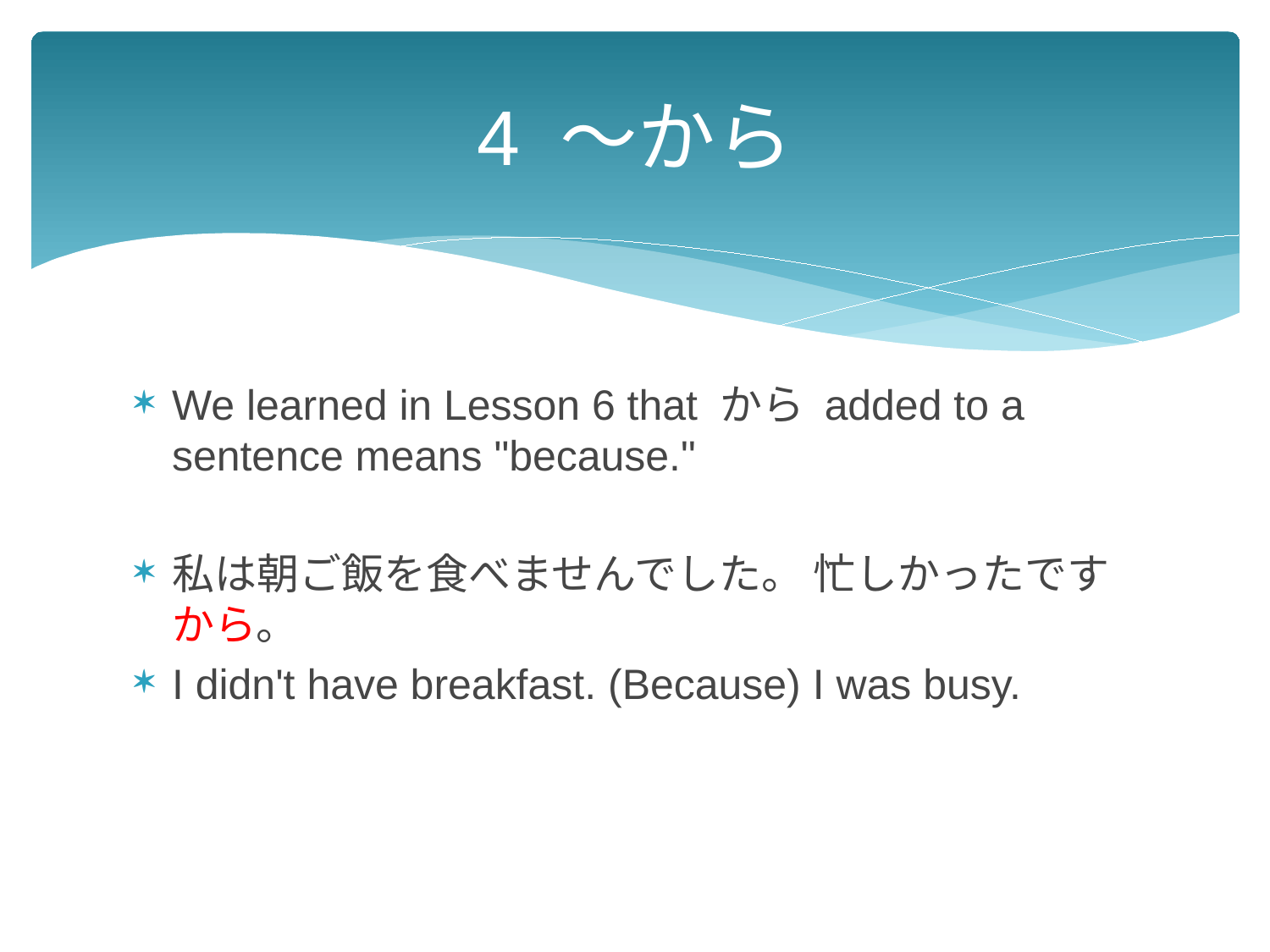

# 4 ～から
We learned in Lesson 6 that から added to a sentence means "because."

私は朝ご飯を食べませんでした。 忙しかったですから。
I didn't have breakfast. (Because) I was busy.